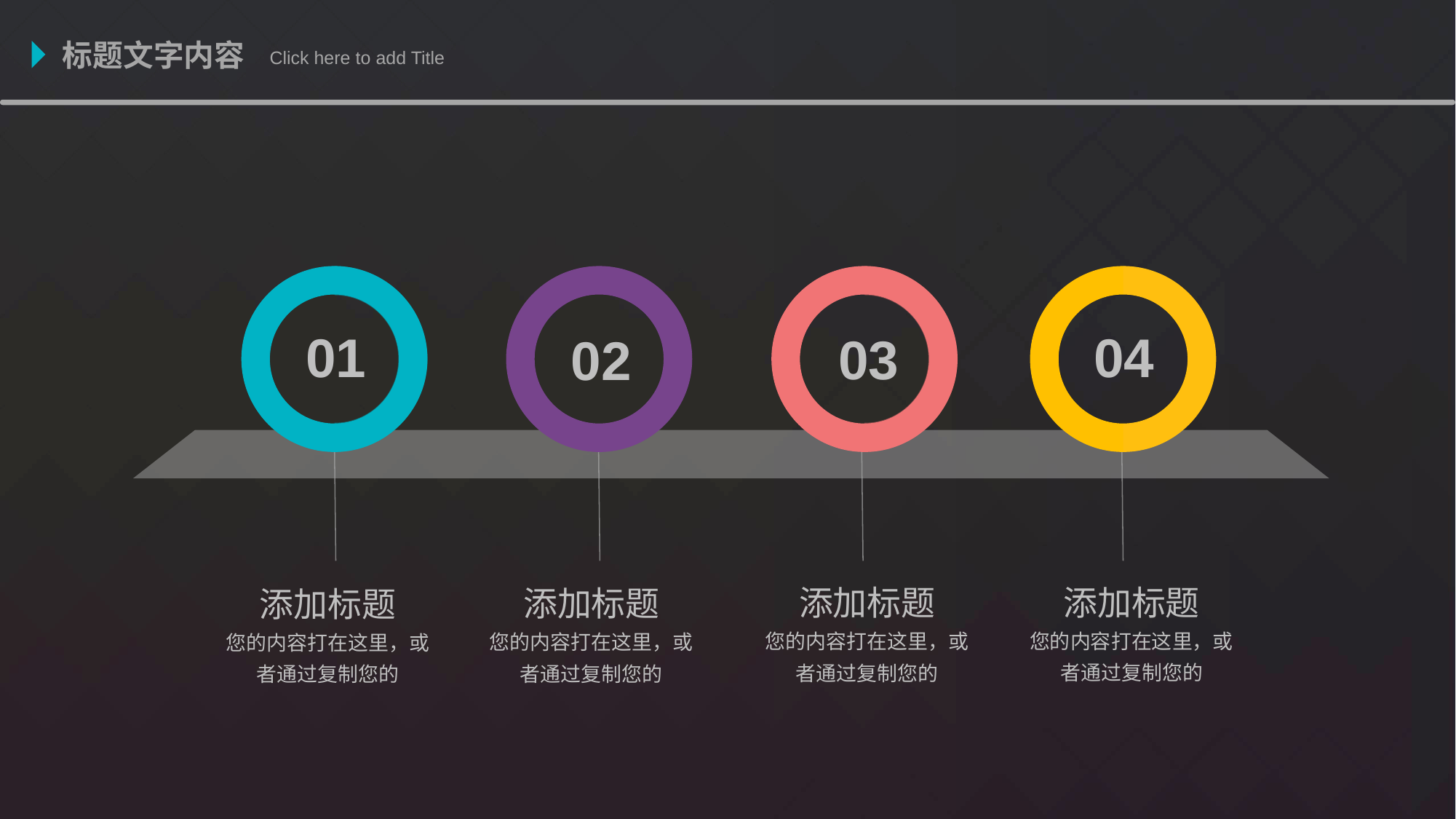

标题文字内容
  Click here to add Title

01
04
03
02

添加标题
添加标题
添加标题
添加标题
您的内容打在这里，或者通过复制您的
您的内容打在这里，或者通过复制您的
您的内容打在这里，或者通过复制您的
您的内容打在这里，或者通过复制您的